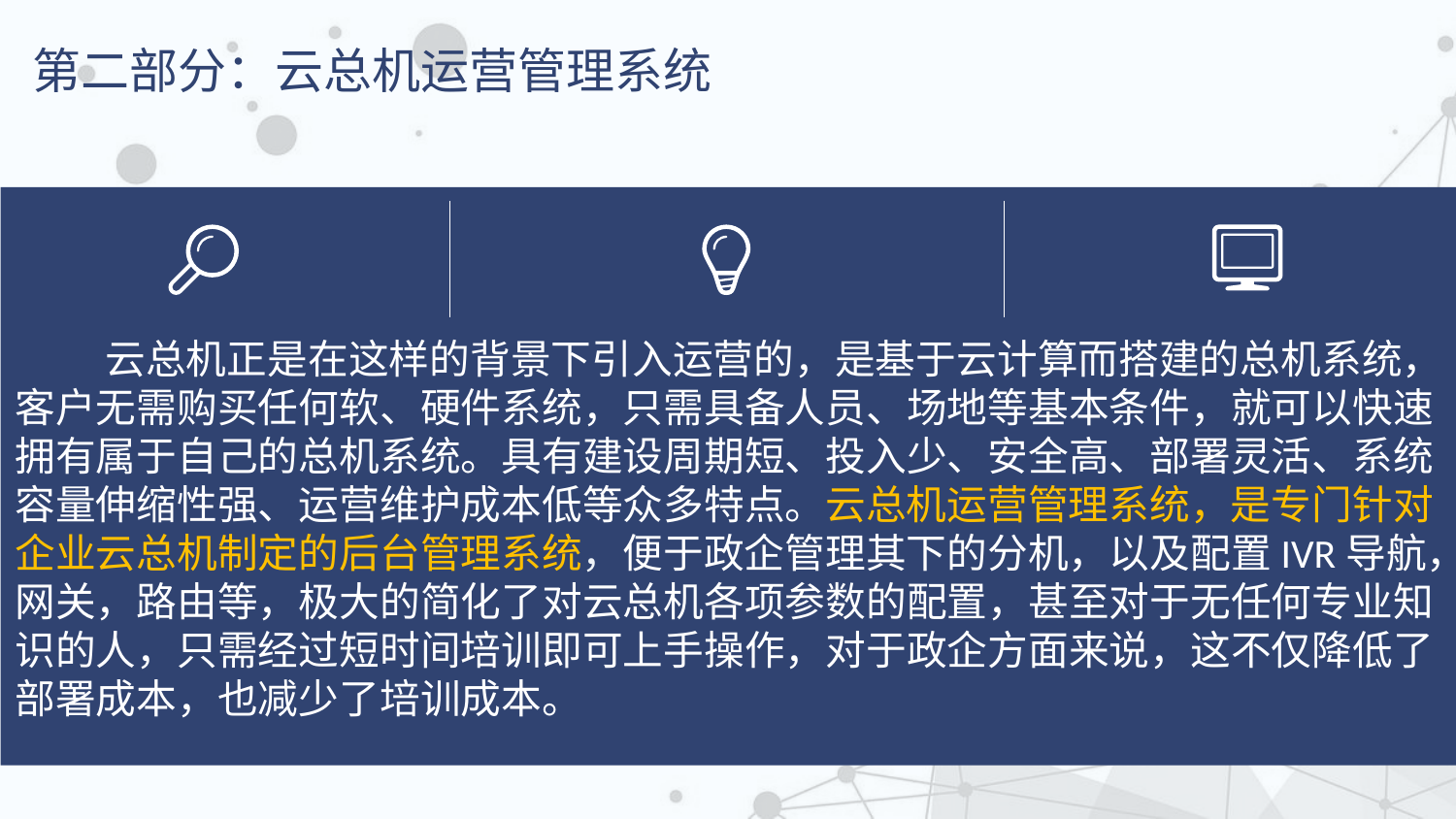

第二部分：云总机运营管理系统

         云总机正是在这样的背景下引入运营的，是基于云计算而搭建的总机系统，客户无需购买任何软、硬件系统，只需具备人员、场地等基本条件，就可以快速拥有属于自己的总机系统。具有建设周期短、投入少、安全高、部署灵活、系统容量伸缩性强、运营维护成本低等众多特点。云总机运营管理系统，是专门针对企业云总机制定的后台管理系统，便于政企管理其下的分机，以及配置IVR导航，网关，路由等，极大的简化了对云总机各项参数的配置，甚至对于无任何专业知识的人，只需经过短时间培训即可上手操作，对于政企方面来说，这不仅降低了部署成本，也减少了培训成本。